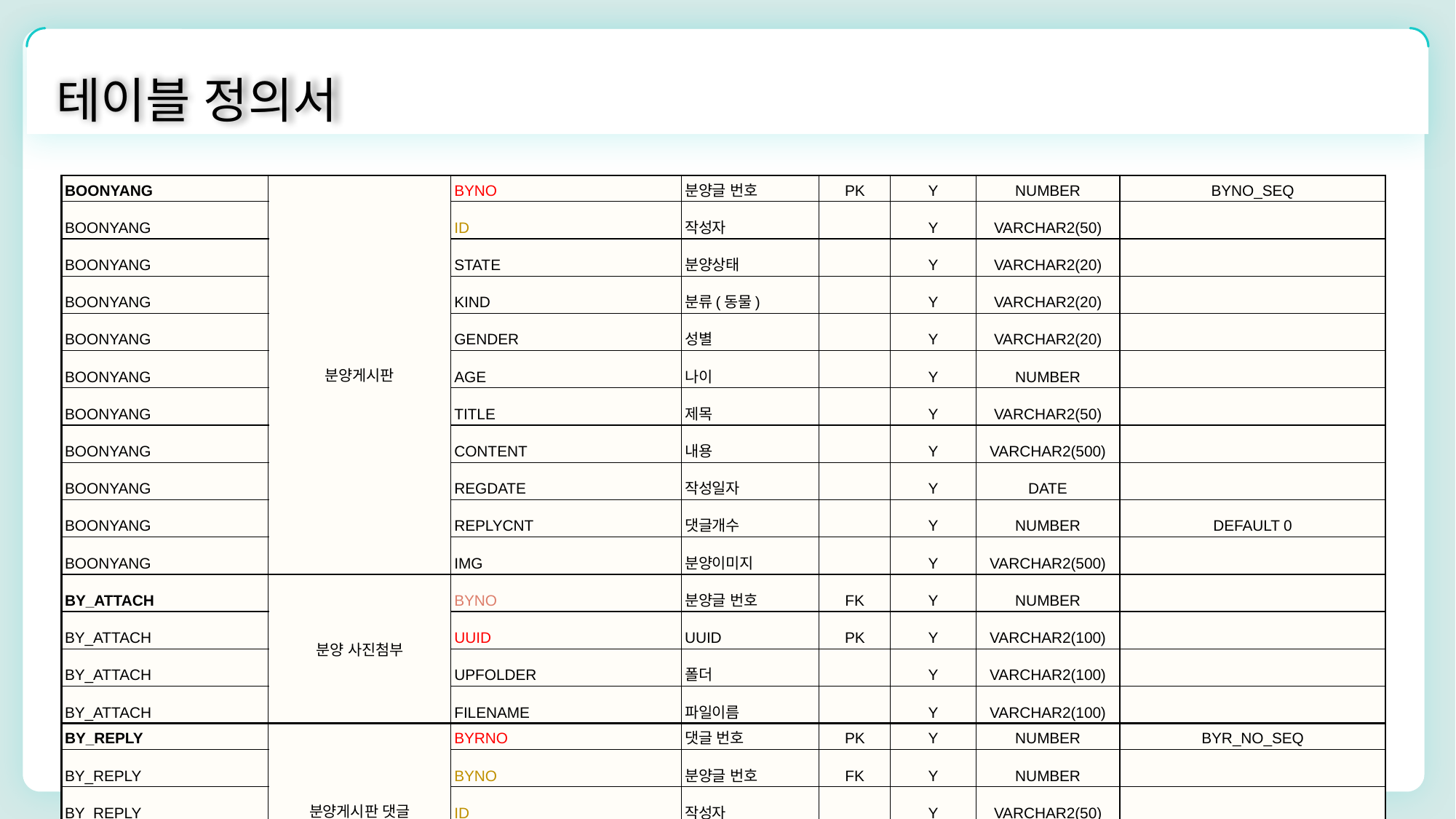

테이블 정의서
| BOONYANG | 분양게시판 | BYNO | 분양글 번호 | PK | Y | NUMBER | BYNO\_SEQ |
| --- | --- | --- | --- | --- | --- | --- | --- |
| BOONYANG |  | ID | 작성자 |  | Y | VARCHAR2(50) |  |
| BOONYANG |  | STATE | 분양상태 |  | Y | VARCHAR2(20) |  |
| BOONYANG |  | KIND | 분류(동물) |  | Y | VARCHAR2(20) |  |
| BOONYANG |  | GENDER | 성별 |  | Y | VARCHAR2(20) |  |
| BOONYANG |  | AGE | 나이 |  | Y | NUMBER |  |
| BOONYANG |  | TITLE | 제목 |  | Y | VARCHAR2(50) |  |
| BOONYANG |  | CONTENT | 내용 |  | Y | VARCHAR2(500) |  |
| BOONYANG |  | REGDATE | 작성일자 |  | Y | DATE |  |
| BOONYANG |  | REPLYCNT | 댓글개수 |  | Y | NUMBER | DEFAULT 0 |
| BOONYANG |  | IMG | 분양이미지 |  | Y | VARCHAR2(500) |  |
| BY\_ATTACH | 분양 사진첨부 | BYNO | 분양글 번호 | FK | Y | NUMBER |  |
| BY\_ATTACH |  | UUID | UUID | PK | Y | VARCHAR2(100) |  |
| BY\_ATTACH |  | UPFOLDER | 폴더 |  | Y | VARCHAR2(100) |  |
| BY\_ATTACH |  | FILENAME | 파일이름 |  | Y | VARCHAR2(100) |  |
| BY\_REPLY | 분양게시판 댓글 | BYRNO | 댓글 번호 | PK | Y | NUMBER | BYR\_NO\_SEQ |
| BY\_REPLY |  | BYNO | 분양글 번호 | FK | Y | NUMBER |  |
| BY\_REPLY |  | ID | 작성자 |  | Y | VARCHAR2(50) |  |
| BY\_REPLY |  | BYREPLY | 댓글 |  | Y | VARCHAR2(400) |  |
| BY\_REPLY |  | BYRREGDATE | 작성일자 |  | Y | DATE |  |